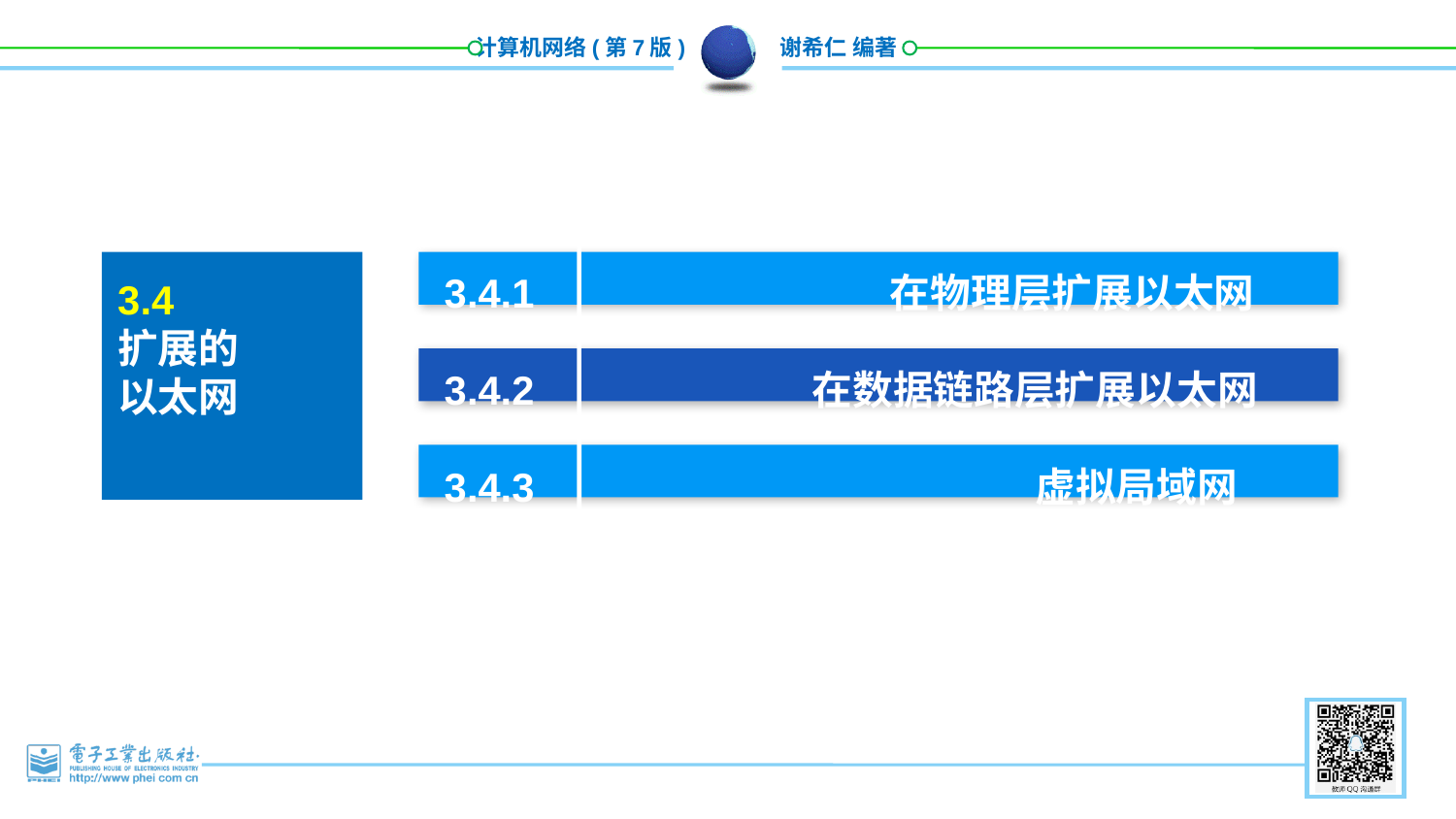

3.4.1                               在物理层扩展以太网
3.4.2                        在数据链路层扩展以太网
3.4.3                                            虚拟局域网

3.4
扩展的
以太网